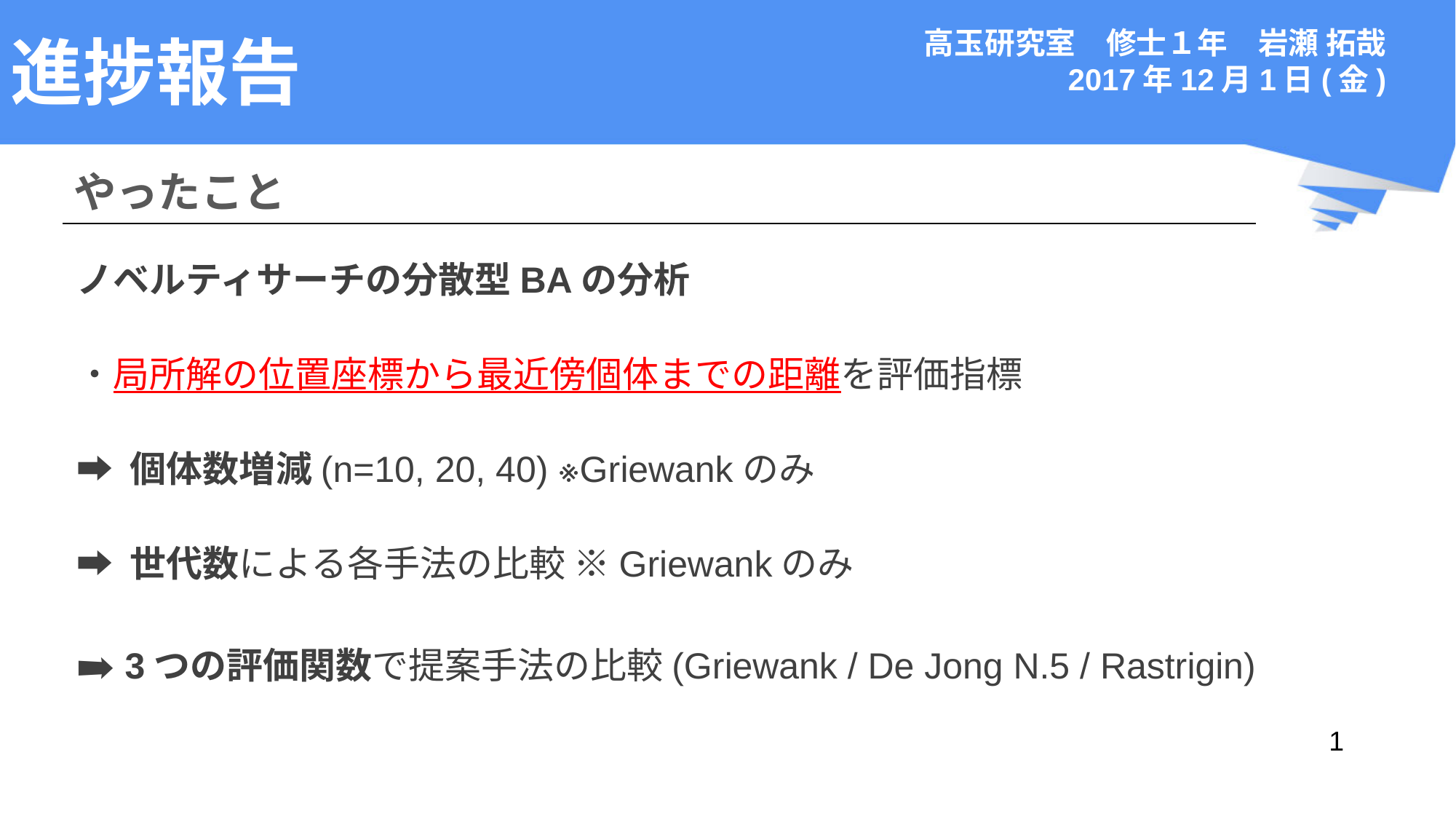

# 進捗報告
高玉研究室　修士１年　岩瀬 拓哉
2017年12月1日(金)
やったこと
ノベルティサーチの分散型BAの分析
・局所解の位置座標から最近傍個体までの距離を評価指標
➡ 個体数増減(n=10, 20, 40) ※Griewankのみ
➡ 世代数による各手法の比較 ※Griewankのみ

➡ 3つの評価関数で提案手法の比較(Griewank / De Jong N.5 / Rastrigin)

1